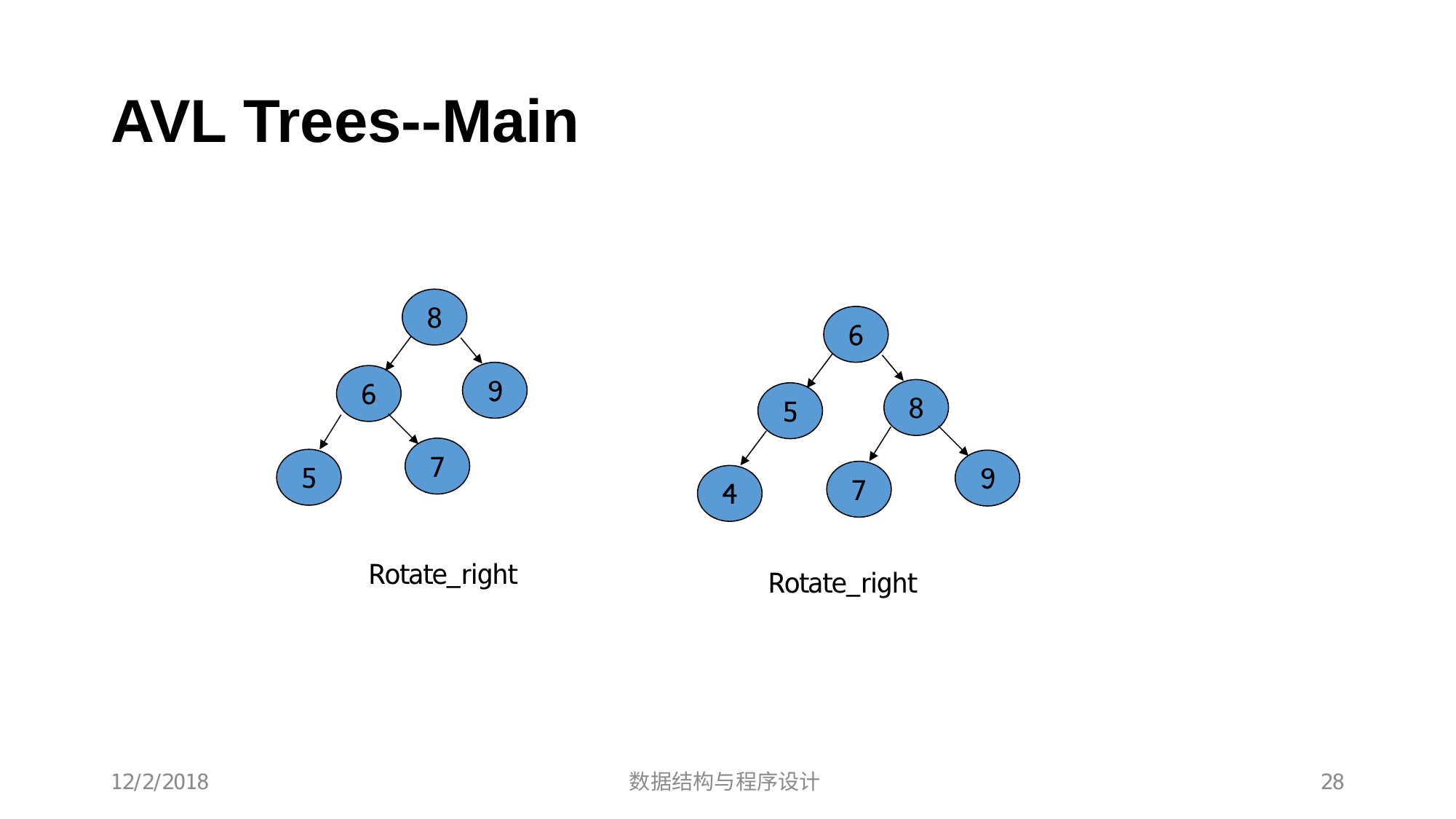

# AVL Trees--Main
8
6

9
6
8
5

7
5
9
7
4
Rotate_right
Rotate_right
12/2/2018
数据结构与程序设计
28